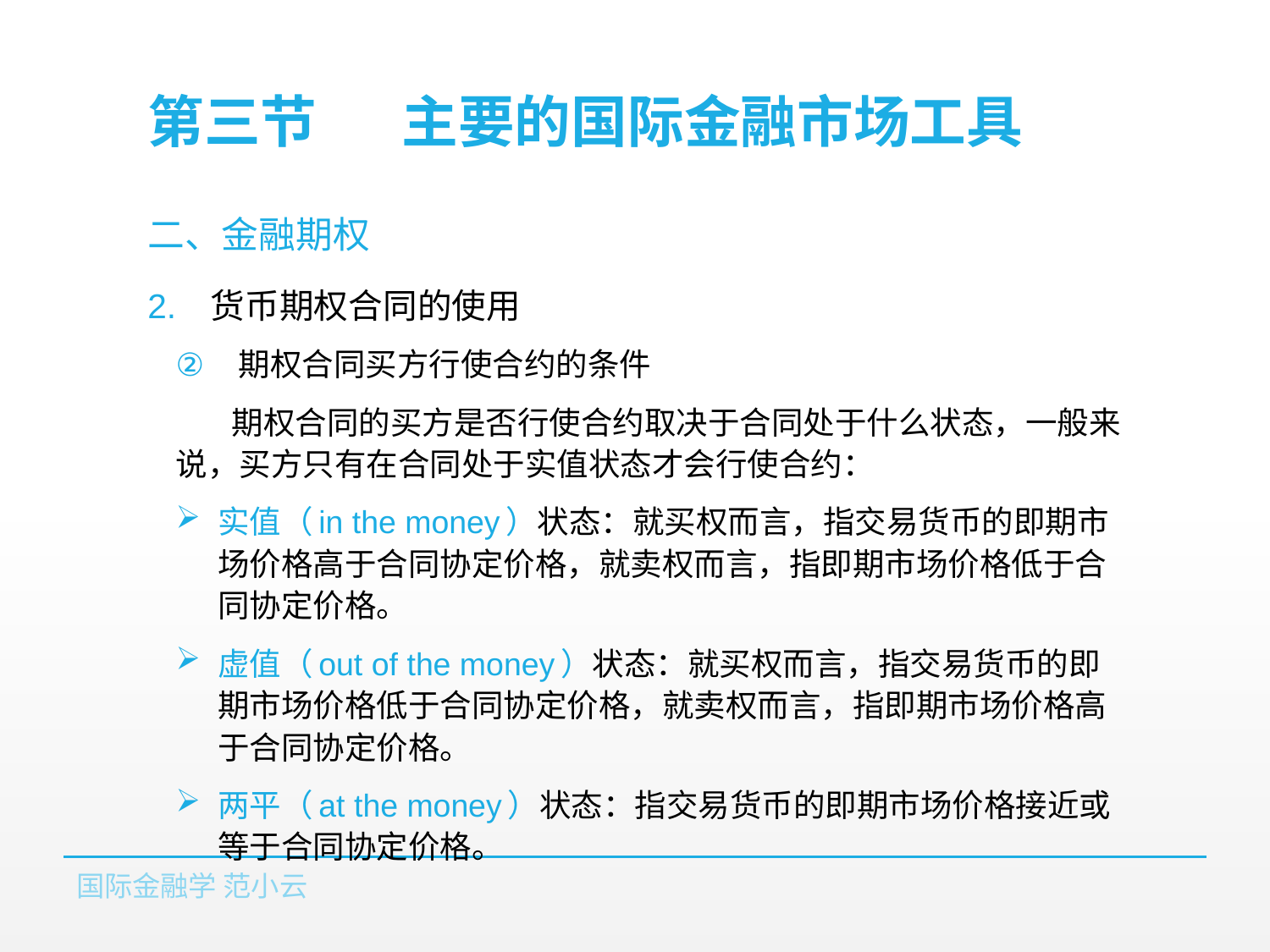

# 第三节	主要的国际金融市场工具
二、金融期权
货币期权合同的使用
期权合同买方行使合约的条件
期权合同的买方是否行使合约取决于合同处于什么状态，一般来说，买方只有在合同处于实值状态才会行使合约：
实值（in the money）状态：就买权而言，指交易货币的即期市场价格高于合同协定价格，就卖权而言，指即期市场价格低于合同协定价格。
虚值（out of the money）状态：就买权而言，指交易货币的即期市场价格低于合同协定价格，就卖权而言，指即期市场价格高于合同协定价格。
两平（at the money）状态：指交易货币的即期市场价格接近或等于合同协定价格。
国际金融学 范小云